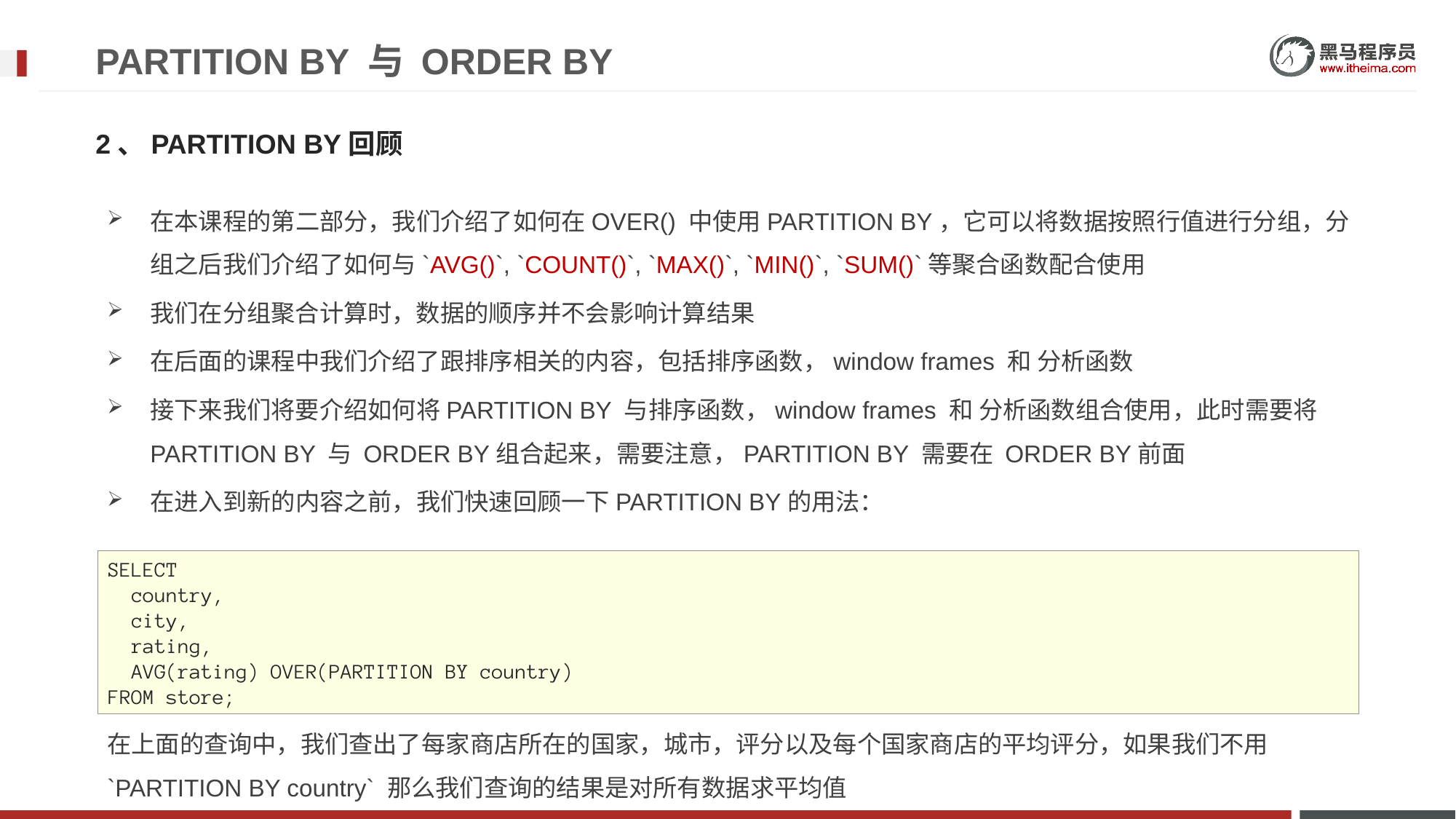

# PARTITION BY 与 ORDER BY
2、PARTITION BY回顾
在本课程的第二部分，我们介绍了如何在OVER() 中使用PARTITION BY，它可以将数据按照行值进行分组，分组之后我们介绍了如何与`AVG()`, `COUNT()`, `MAX()`, `MIN()`, `SUM()`等聚合函数配合使用
我们在分组聚合计算时，数据的顺序并不会影响计算结果
在后面的课程中我们介绍了跟排序相关的内容，包括排序函数，window frames 和 分析函数
接下来我们将要介绍如何将PARTITION BY 与排序函数，window frames 和 分析函数组合使用，此时需要将PARTITION BY 与 ORDER BY组合起来，需要注意，PARTITION BY 需要在 ORDER BY前面
在进入到新的内容之前，我们快速回顾一下PARTITION BY的用法：

在上面的查询中，我们查出了每家商店所在的国家，城市，评分以及每个国家商店的平均评分，如果我们不用 `PARTITION BY country` 那么我们查询的结果是对所有数据求平均值
SELECT
  country,
  city,
  rating,
  AVG(rating) OVER(PARTITION BY country)
FROM store;